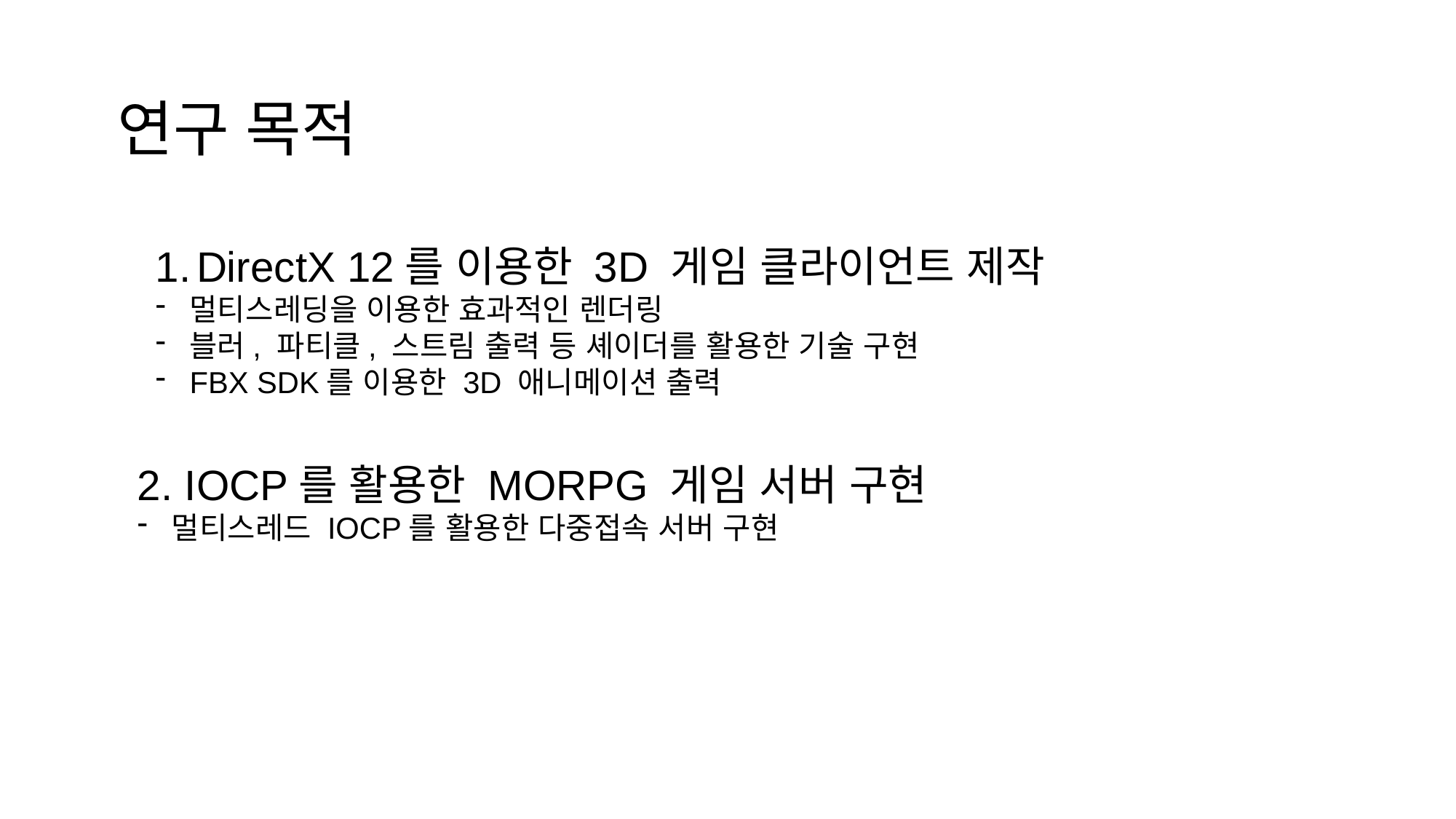

연구 목적
DirectX 12를 이용한 3D 게임 클라이언트 제작
멀티스레딩을 이용한 효과적인 렌더링
블러, 파티클, 스트림 출력 등 셰이더를 활용한 기술 구현
FBX SDK를 이용한 3D 애니메이션 출력
2. IOCP를 활용한 MORPG 게임 서버 구현
멀티스레드 IOCP를 활용한 다중접속 서버 구현